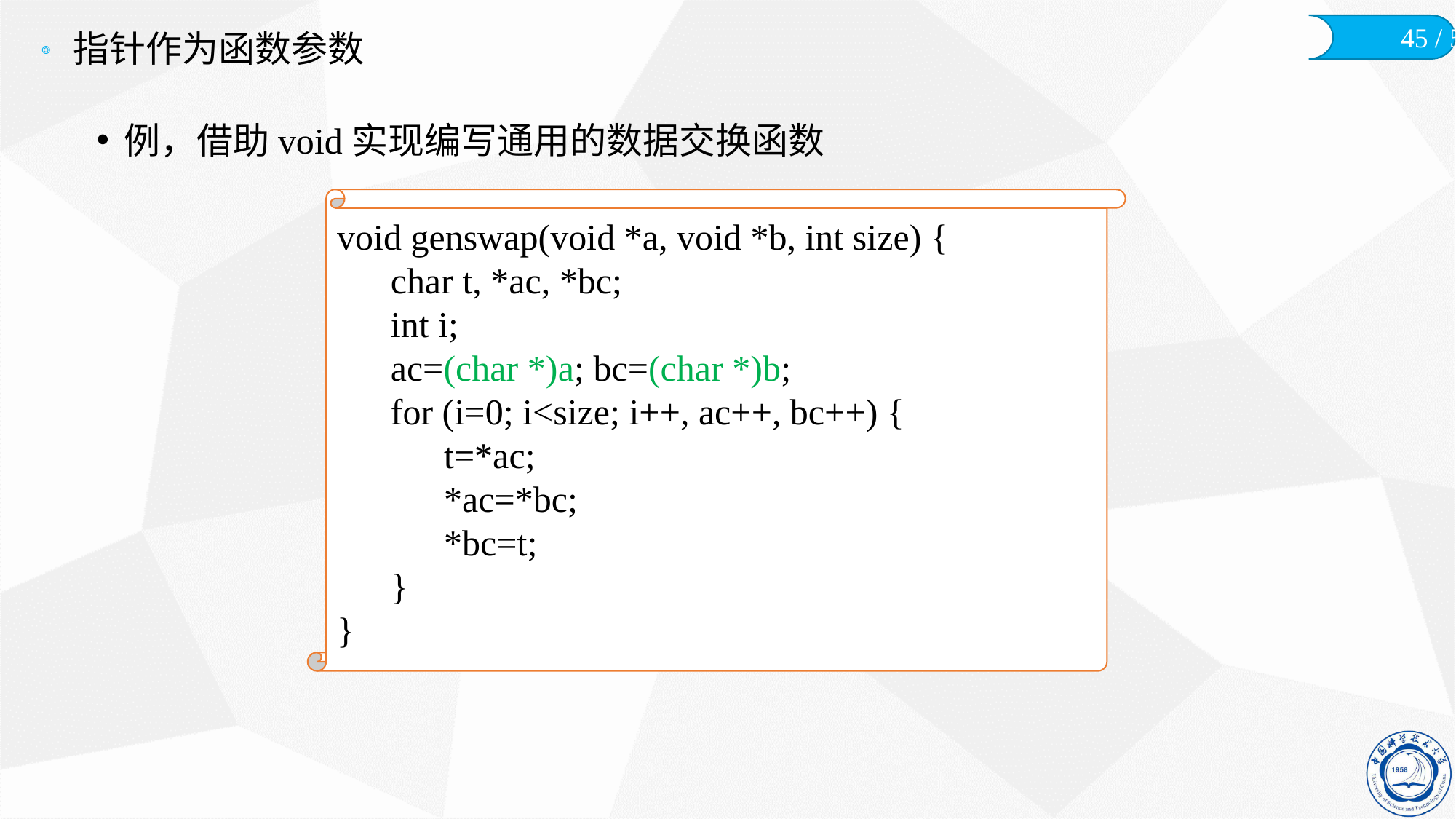

# 指针作为函数参数
例，借助void实现编写通用的数据交换函数
void genswap(void *a, void *b, int size) {
	char t, *ac, *bc;
	int i;
	ac=(char *)a; bc=(char *)b;
	for (i=0; i<size; i++, ac++, bc++) {
		t=*ac;
		*ac=*bc;
		*bc=t;
	}
}